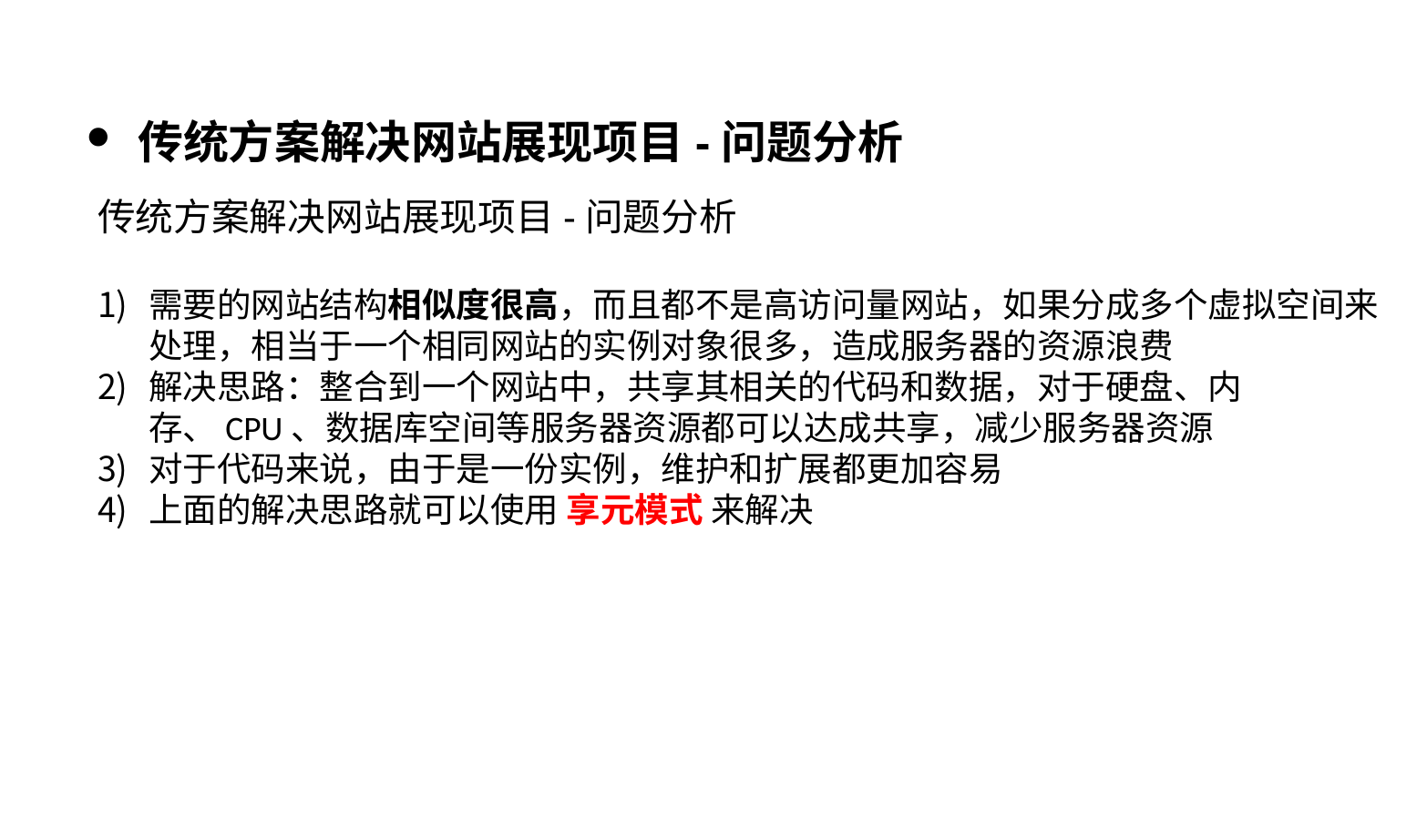

传统方案解决网站展现项目-问题分析

传统方案解决网站展现项目-问题分析

需要的网站结构相似度很高，而且都不是高访问量网站，如果分成多个虚拟空间来处理，相当于一个相同网站的实例对象很多，造成服务器的资源浪费
解决思路：整合到一个网站中，共享其相关的代码和数据，对于硬盘、内存、CPU、数据库空间等服务器资源都可以达成共享，减少服务器资源
对于代码来说，由于是一份实例，维护和扩展都更加容易
上面的解决思路就可以使用 享元模式 来解决